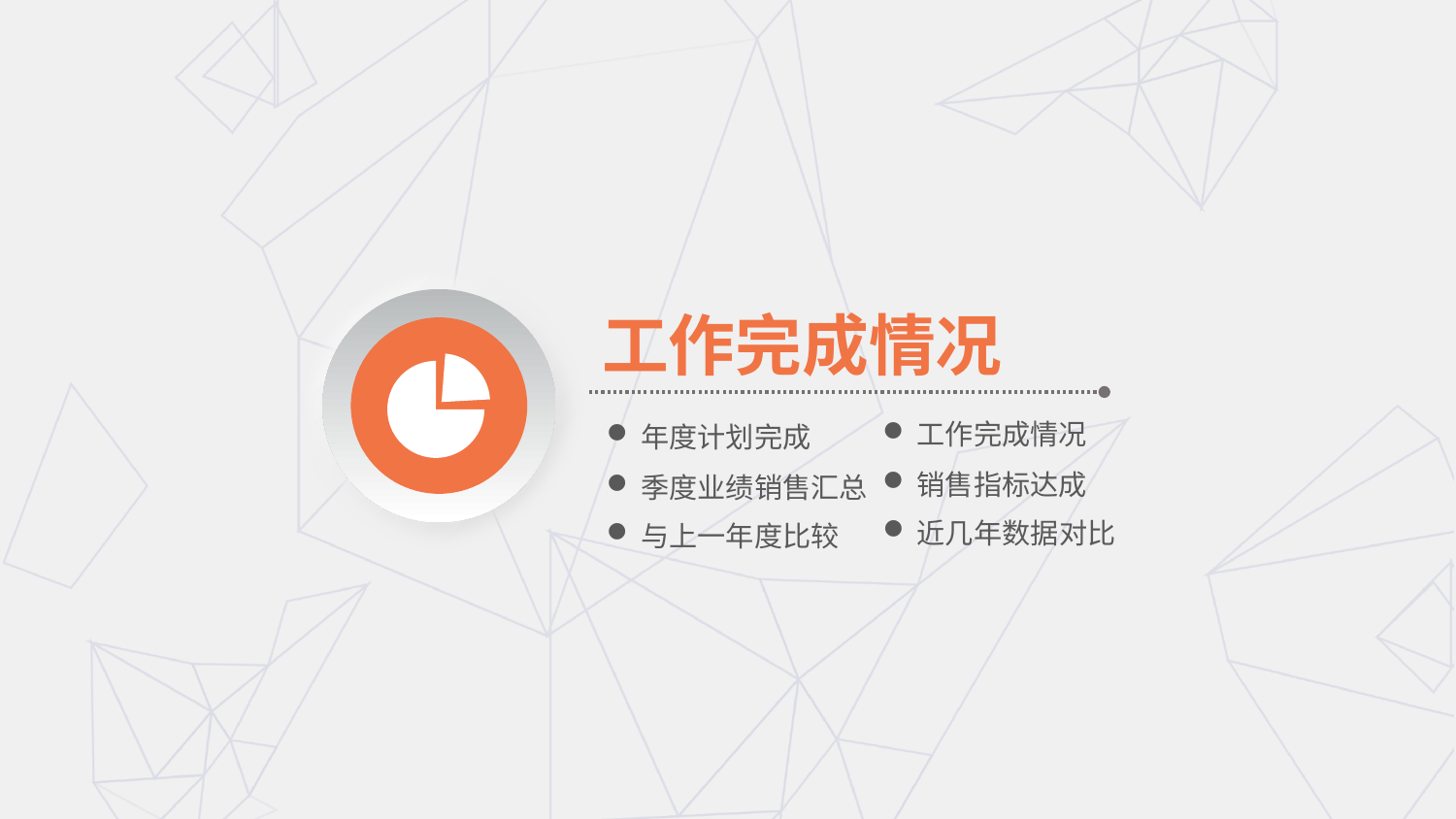

工作完成情况
工作完成情况
年度计划完成
销售指标达成
季度业绩销售汇总
近几年数据对比
与上一年度比较